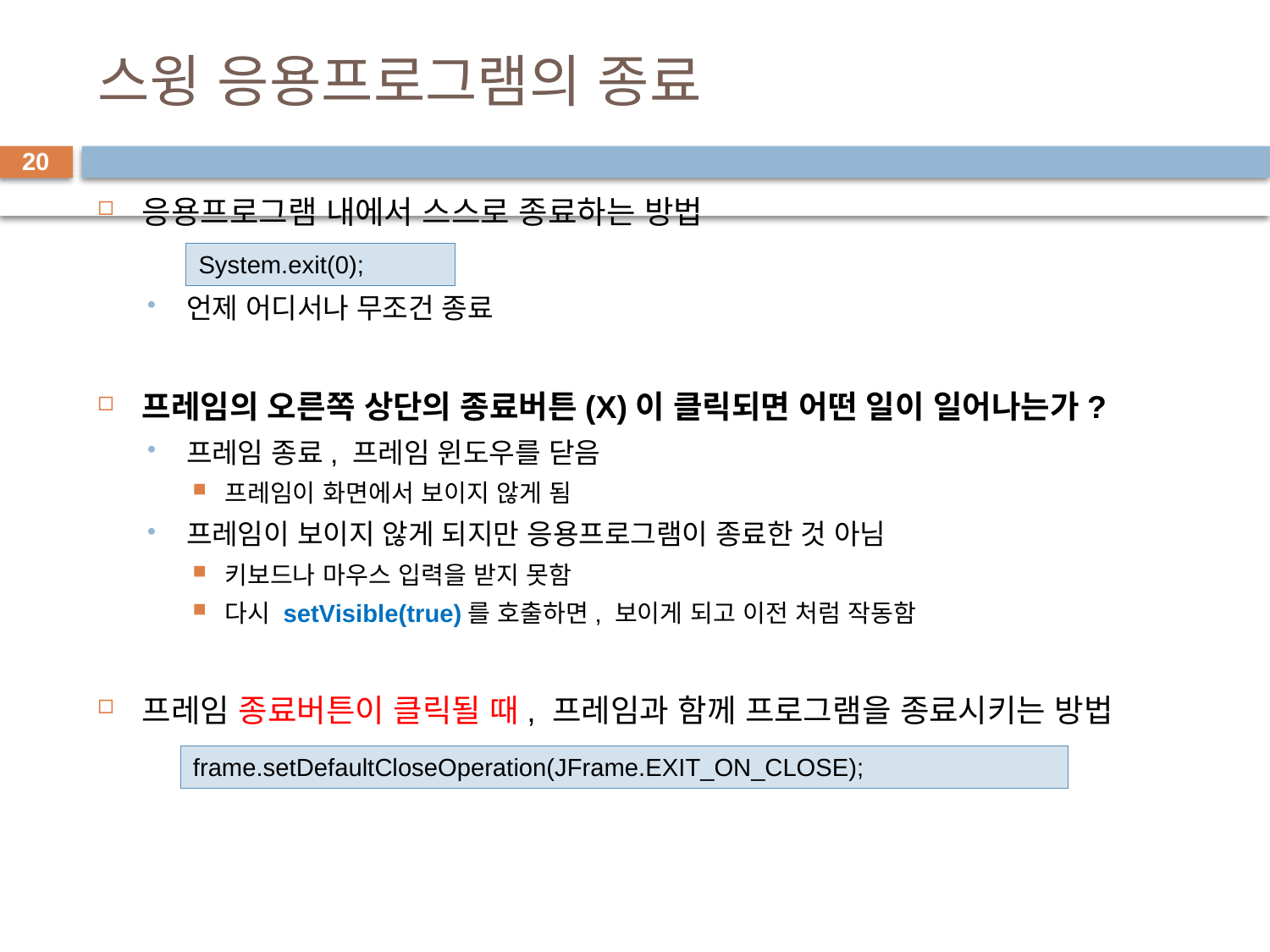

# 스윙 응용프로그램의 종료
20
응용프로그램 내에서 스스로 종료하는 방법

언제 어디서나 무조건 종료

프레임의 오른쪽 상단의 종료버튼(X)이 클릭되면 어떤 일이 일어나는가?
프레임 종료, 프레임 윈도우를 닫음
프레임이 화면에서 보이지 않게 됨
프레임이 보이지 않게 되지만 응용프로그램이 종료한 것 아님
키보드나 마우스 입력을 받지 못함
다시 setVisible(true)를 호출하면, 보이게 되고 이전 처럼 작동함

프레임 종료버튼이 클릭될 때, 프레임과 함께 프로그램을 종료시키는 방법
System.exit(0);
frame.setDefaultCloseOperation(JFrame.EXIT_ON_CLOSE);